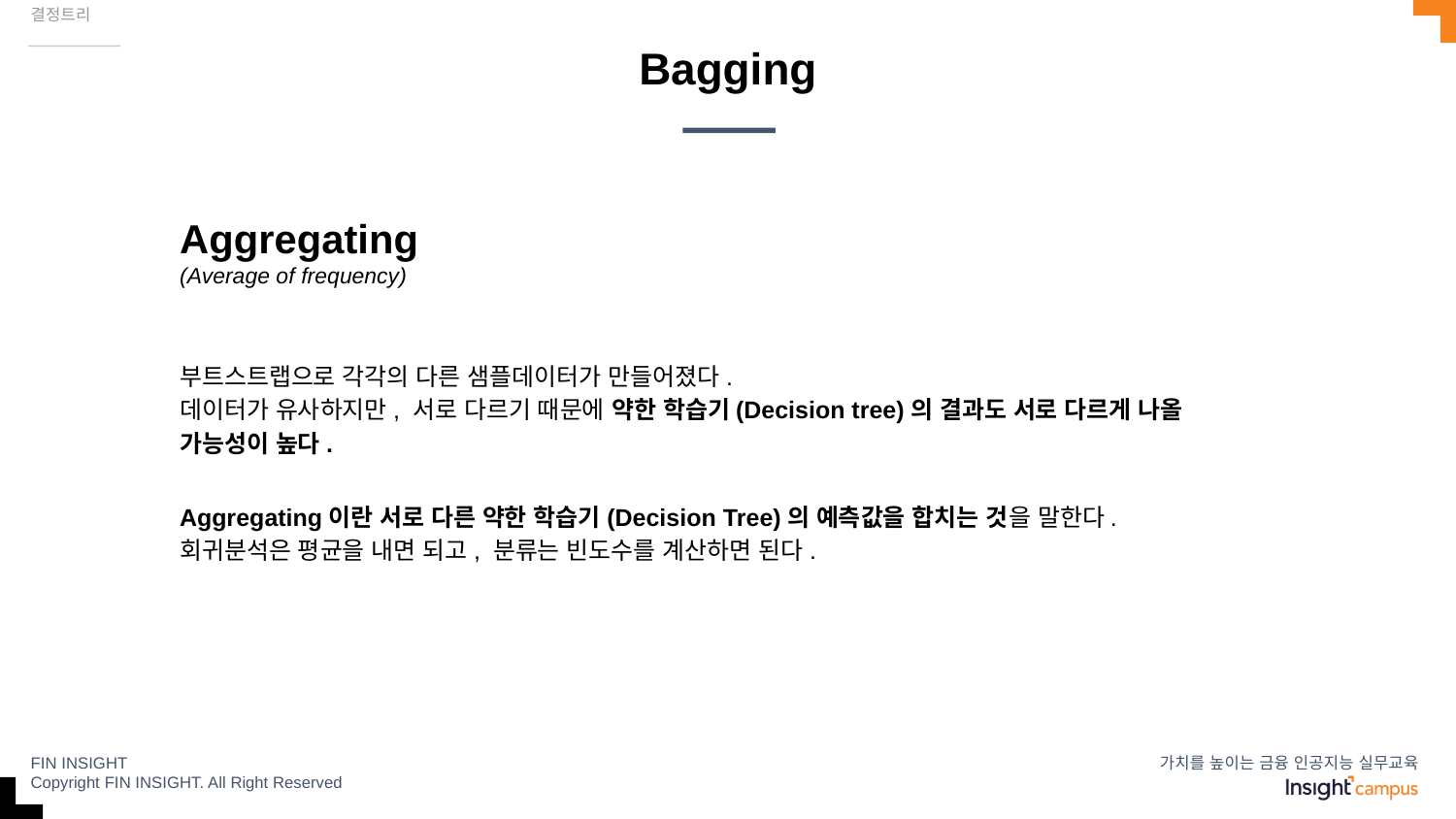

결정트리
# Bagging
Aggregating
(Average of frequency)

부트스트랩으로 각각의 다른 샘플데이터가 만들어졌다.
데이터가 유사하지만, 서로 다르기 때문에 약한 학습기(Decision tree)의 결과도 서로 다르게 나올 가능성이 높다.
Aggregating이란 서로 다른 약한 학습기(Decision Tree)의 예측값을 합치는 것을 말한다.
회귀분석은 평균을 내면 되고, 분류는 빈도수를 계산하면 된다.